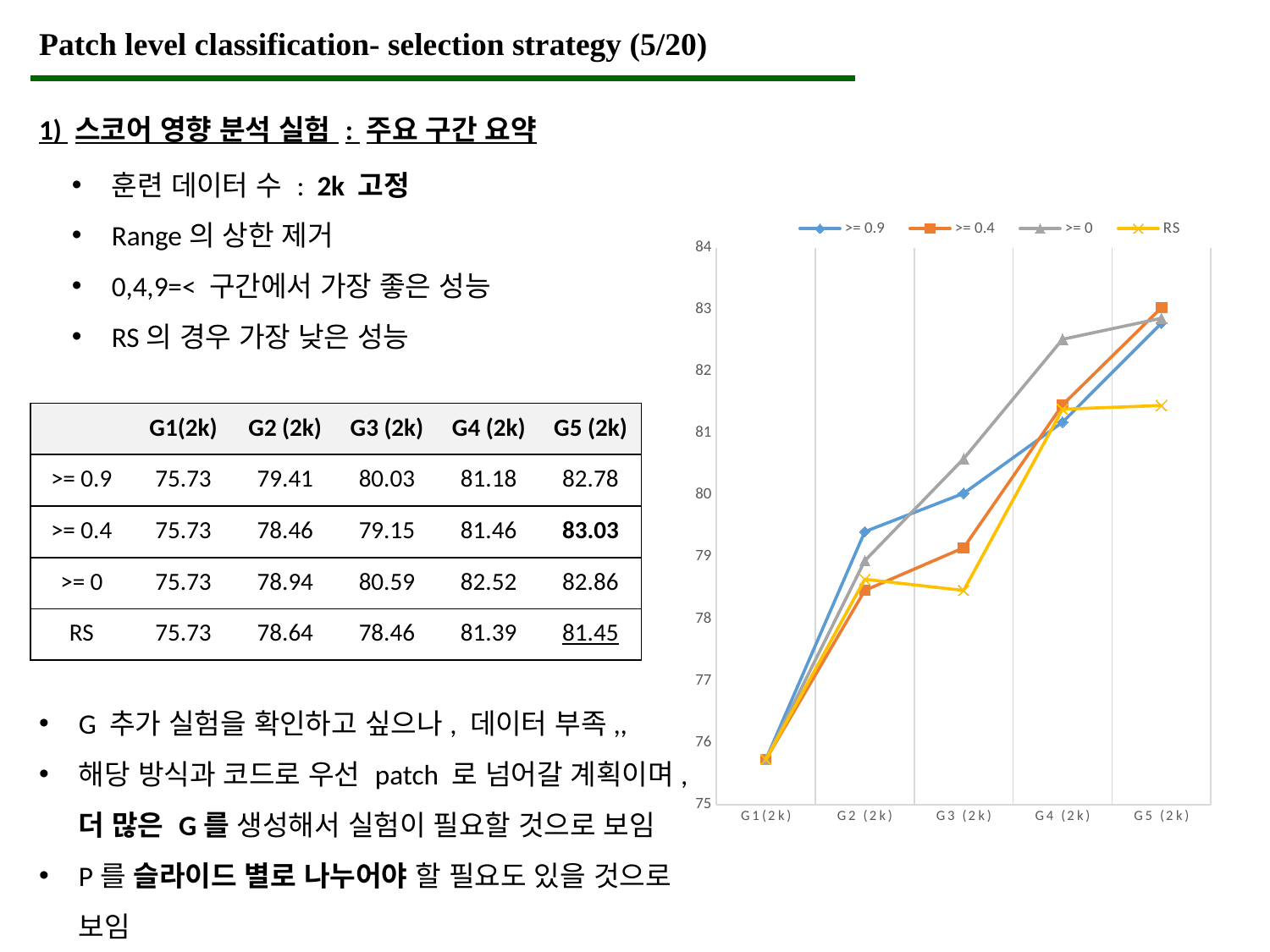

Patch level classification- selection strategy (5/20)
1) 스코어 영향 분석 실험 : 주요 구간 요약
훈련 데이터 수 :  2k 고정
Range의 상한 제거
0,4,9=< 구간에서 가장 좋은 성능
RS의 경우 가장 낮은 성능

### Chart

| Category | >= 0.9 | >= 0.4 | >= 0 | RS |
|---|---|---|---|---|
| G1(2k) | 75.73 | 75.73 | 75.73 | 75.73 |
| G2 (2k) | 79.41 | 78.46 | 78.94 | 78.64 |
| G3 (2k) | 80.03 | 79.15 | 80.59 | 78.46 |
| G4 (2k) | 81.18 | 81.46 | 82.52 | 81.39 |
| G5 (2k) | 82.78 | 83.03 | 82.86 | 81.45 |
|  | G1(2k) | G2 (2k) | G3 (2k) | G4 (2k) | G5 (2k) |
| --- | --- | --- | --- | --- | --- |
| >= 0.9 | 75.73 | 79.41 | 80.03 | 81.18 | 82.78 |
| >= 0.4 | 75.73 | 78.46 | 79.15 | 81.46 | 83.03 |
| >= 0 | 75.73 | 78.94 | 80.59 | 82.52 | 82.86 |
| RS | 75.73 | 78.64 | 78.46 | 81.39 | 81.45 |
G 추가 실험을 확인하고 싶으나, 데이터 부족,,
해당 방식과 코드로 우선 patch 로 넘어갈 계획이며, 더 많은 G를 생성해서 실험이 필요할 것으로 보임
P를 슬라이드 별로 나누어야 할 필요도 있을 것으로 보임